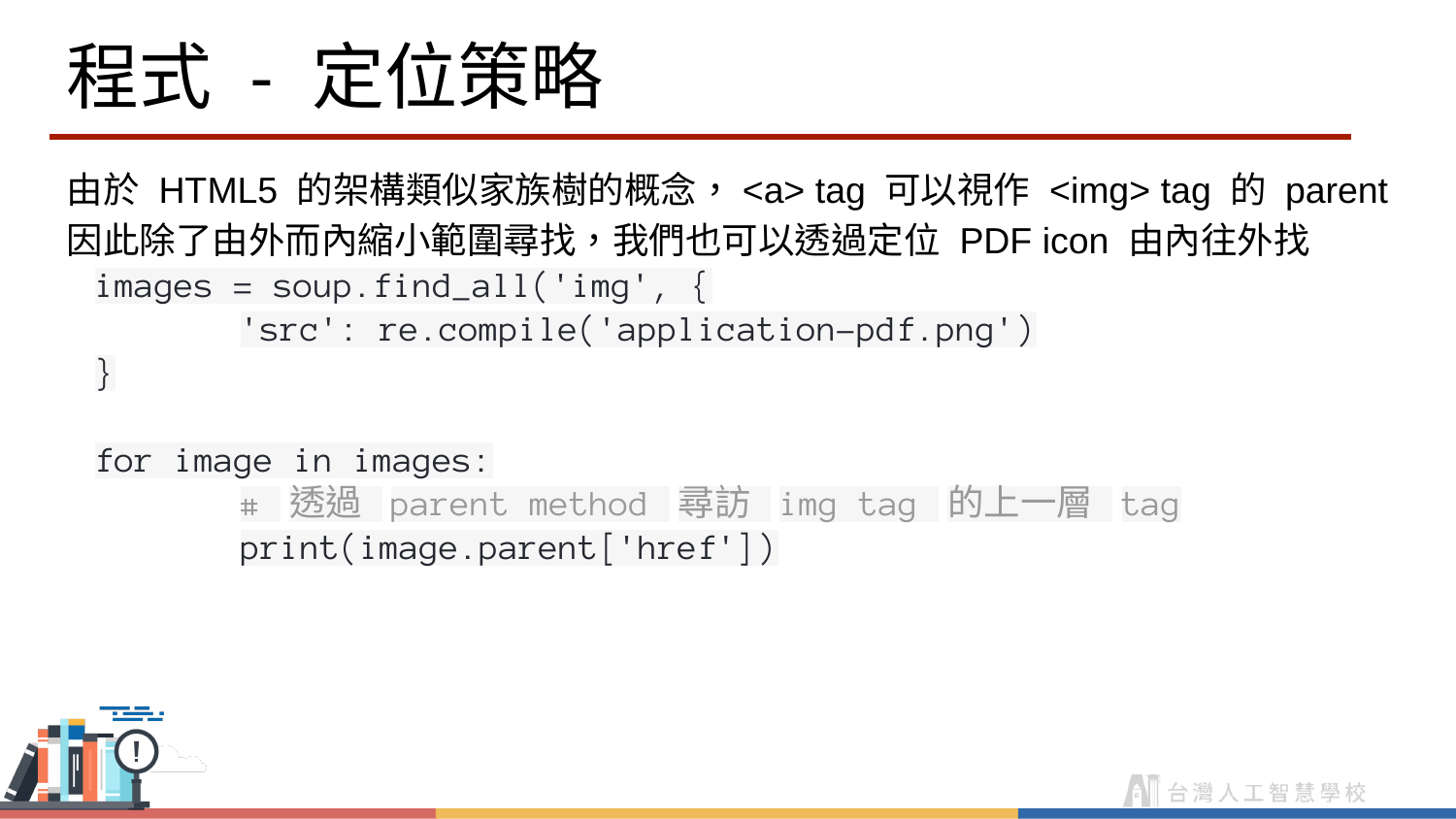

# 程式 - 定位策略
由於 HTML5 的架構類似家族樹的概念，<a> tag 可以視作 <img> tag 的 parent
因此除了由外而內縮小範圍尋找，我們也可以透過定位 PDF icon 由內往外找
images = soup.find_all('img', {
	'src': re.compile('application-pdf.png')
}

for image in images:
	# 透過 parent method 尋訪 img tag 的上一層 tag
	print(image.parent['href'])